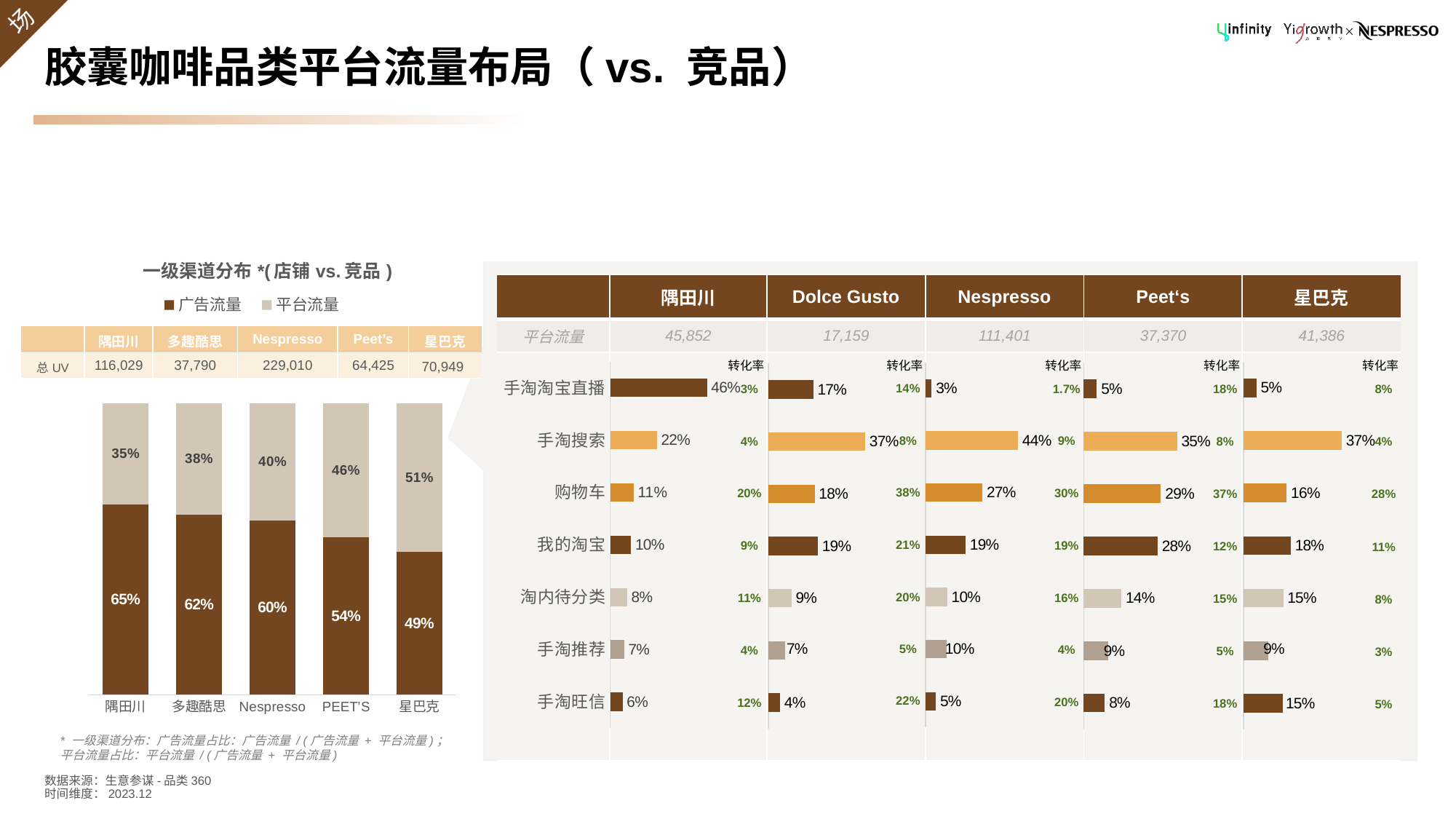

# 胶囊咖啡品类平台流量布局（vs. 竞品）

### Chart: 一级渠道分布*(店铺vs.竞品)

| Category | 广告流量 | 平台流量 |
|---|---|---|
| 隅田川 | 0.6518001564362902 | 0.3481998435637098 |
| 多趣酷思 | 0.6166700176485044 | 0.3833299823514957 |
| Nespresso | 0.5972079603141316 | 0.4027920396858684 |
| PEET’S | 0.5403839767793671 | 0.4596160232206329 |
| 星巴克 | 0.4897609448780067 | 0.5102390551219933 |
|  | 隅田川 | Dolce Gusto | Nespresso | Peet‘s | 星巴克 |
| --- | --- | --- | --- | --- | --- |
| 平台流量 | 45,852 | 17,159 | 111,401 | 37,370 | 41,386 |
|  |  |  |  |  |  |
|  | 隅田川 | 多趣酷思 | Nespresso | Peet’s | 星巴克 |
| --- | --- | --- | --- | --- | --- |
| 总UV | 116,029 | 37,790 | 229,010 | 64,425 | 70,949 |

### Chart

| Category | uv占比_一级 |
|---|---|
| 手淘淘宝直播 | 0.4555962662479281 |
| 手淘搜索 | 0.2190744133298438 |
| 购物车 | 0.1099188694059147 |
| 我的淘宝 | 0.098185466282823 |
| 淘内待分类 | 0.07951670592340573 |
| 手淘推荐 | 0.0652752333595045 |
| 手淘旺信 | 0.05788188083398761 |

### Chart

| Category | uv占比_一级 |
|---|---|
| 手淘淘宝直播 | 0.04827719518677814 |
| 手淘搜索 | 0.3668148649301696 |
| 购物车 | 0.1611897743198183 |
| 我的淘宝 | 0.1763156623012613 |
| 淘内待分类 | 0.1481660464891509 |
| 手淘推荐 | 0.09155269898033151 |
| 手淘旺信 | 0.1456289566520079 |

### Chart

| Category | uv占比_一级 |
|---|---|
| 手淘淘宝直播 | 0.04959496474153505 |
| 手淘搜索 | 0.353866775453115 |
| 购物车 | 0.2929075120927793 |
| 我的淘宝 | 0.2803776443848709 |
| 淘内待分类 | 0.1431318841424326 |
| 手淘推荐 | 0.09377003321871905 |
| 手淘旺信 | 0.08001631796724751 |

### Chart

| Category | uv占比_一级 |
|---|---|
| 手淘淘宝直播 | 0.02881990901792882 |
| 手淘搜索 | 0.4387208991169387 |
| 购物车 | 0.2694407278565694 |
| 我的淘宝 | 0.1902595664971903 |
| 淘内待分类 | 0.1032378913567032 |
| 手淘推荐 | 0.1016858442601017 |
| 手淘旺信 | 0.04905004013914905 |

### Chart

| Category | uv占比_一级 |
|---|---|
| 手淘淘宝直播 | 0.1726106587912137 |
| 手淘搜索 | 0.3714329314817641 |
| 购物车 | 0.1776016373282107 |
| 我的淘宝 | 0.1894866293839373 |
| 淘内待分类 | 0.08912846383784706 |
| 手淘推荐 | 0.0651879247044461 |
| 手淘旺信 | 0.04499959605389538 |
转化率
转化率
转化率
转化率
转化率
| 3% |
| --- |
| 4% |
| 20% |
| 9% |
| 11% |
| 4% |
| 12% |
| 14% |
| --- |
| 8% |
| 38% |
| 21% |
| 20% |
| 5% |
| 22% |
| 1.7% |
| --- |
| 9% |
| 30% |
| 19% |
| 16% |
| 4% |
| 20% |
| 18% |
| --- |
| 8% |
| 37% |
| 12% |
| 15% |
| 5% |
| 18% |
| 8% |
| --- |
| 4% |
| 28% |
| 11% |
| 8% |
| 3% |
| 5% |
* 一级渠道分布：广告流量占比：广告流量 / (广告流量 + 平台流量)；
平台流量占比：平台流量 / (广告流量 + 平台流量)
数据来源：生意参谋-品类360
时间维度：2023.12